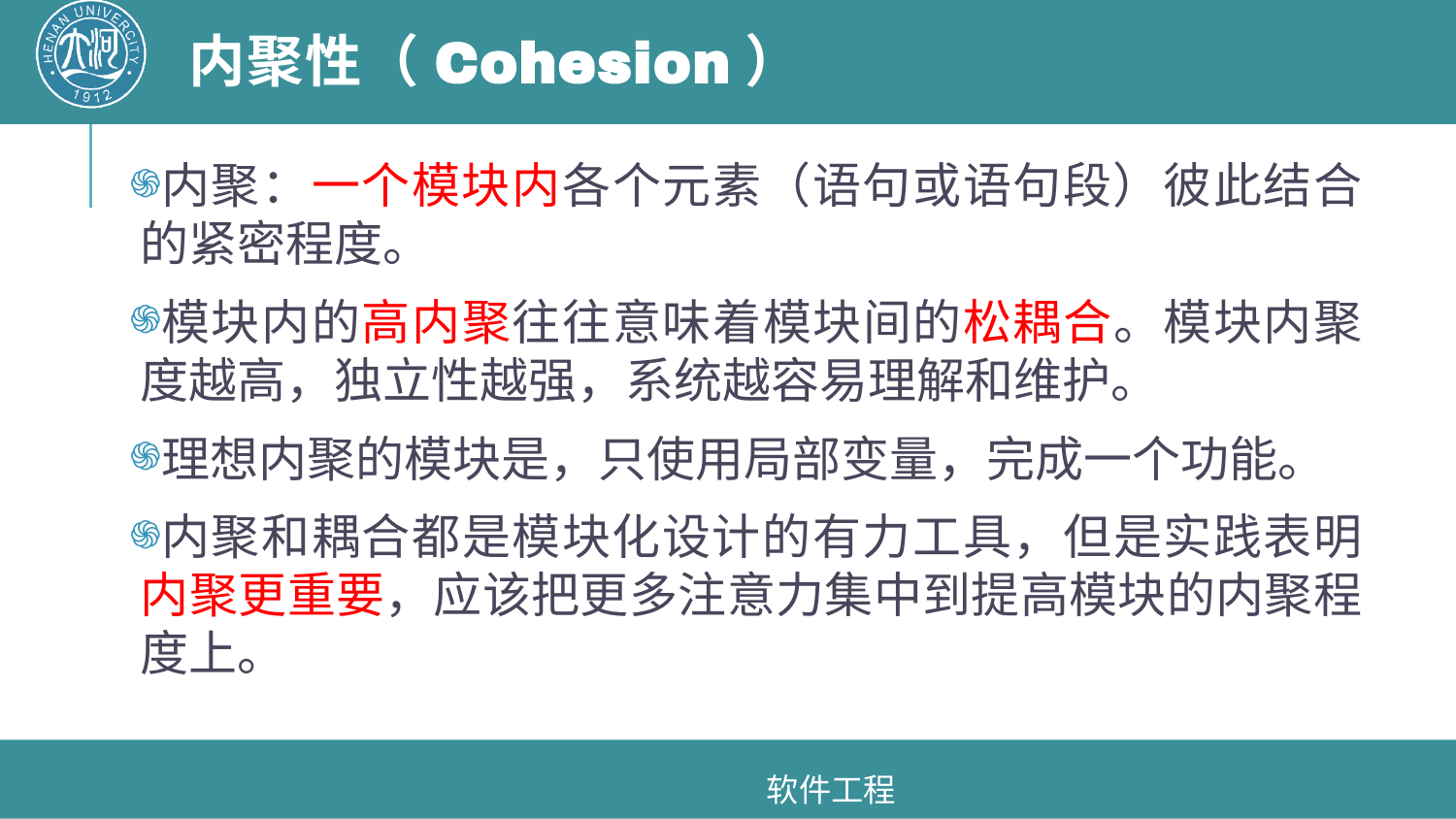

# 内聚性（Cohesion）
内聚：一个模块内各个元素（语句或语句段）彼此结合的紧密程度。
模块内的高内聚往往意味着模块间的松耦合。模块内聚度越高，独立性越强，系统越容易理解和维护。
理想内聚的模块是，只使用局部变量，完成一个功能。
内聚和耦合都是模块化设计的有力工具，但是实践表明内聚更重要，应该把更多注意力集中到提高模块的内聚程度上。

软件工程
166